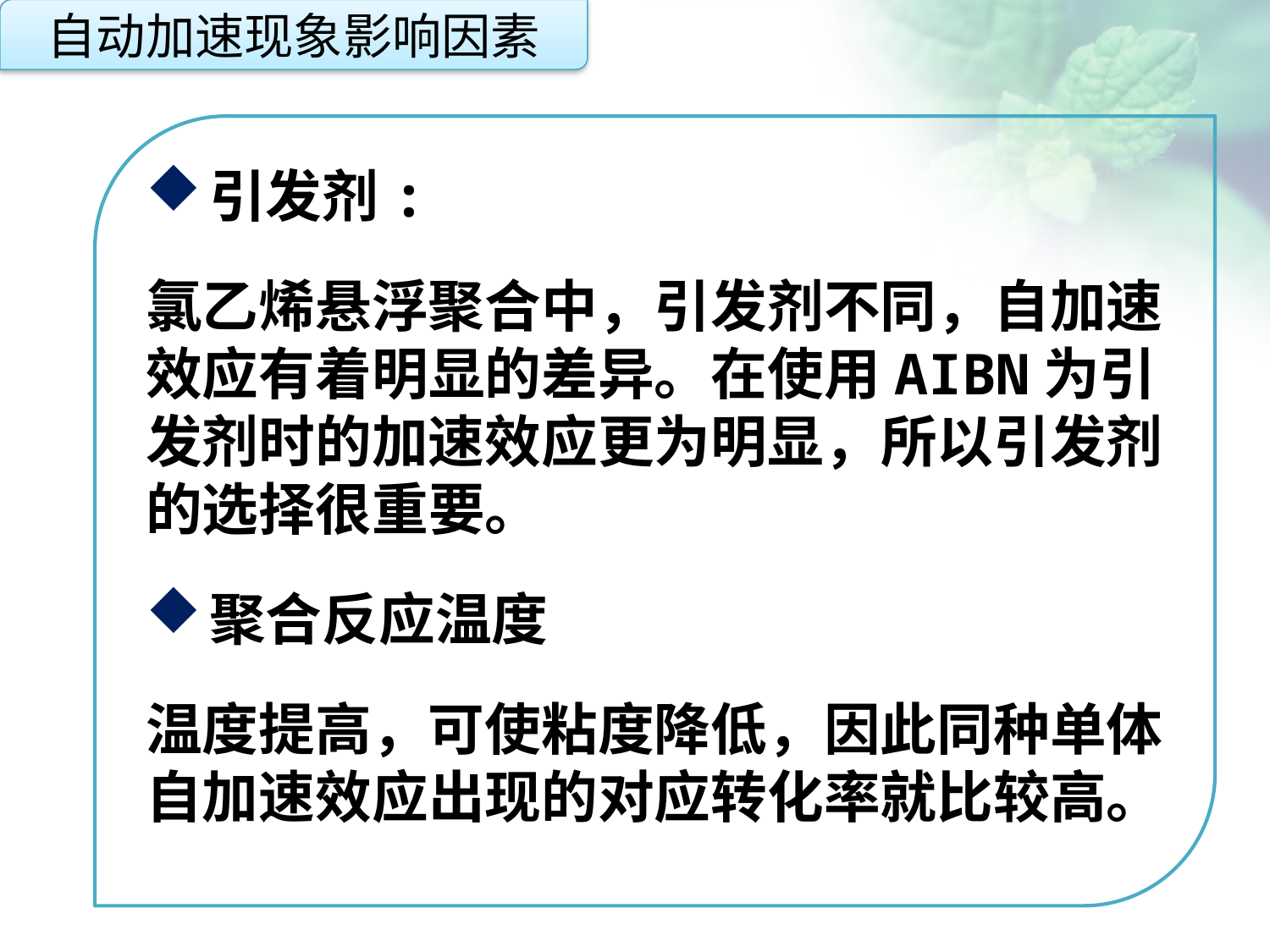

自动加速现象影响因素
引发剂:
氯乙烯悬浮聚合中，引发剂不同，自加速效应有着明显的差异。在使用AIBN为引发剂时的加速效应更为明显，所以引发剂的选择很重要。
聚合反应温度
温度提高，可使粘度降低，因此同种单体自加速效应出现的对应转化率就比较高。
点击添加文本
点击添加文本
点击添加文本
点击添加文本